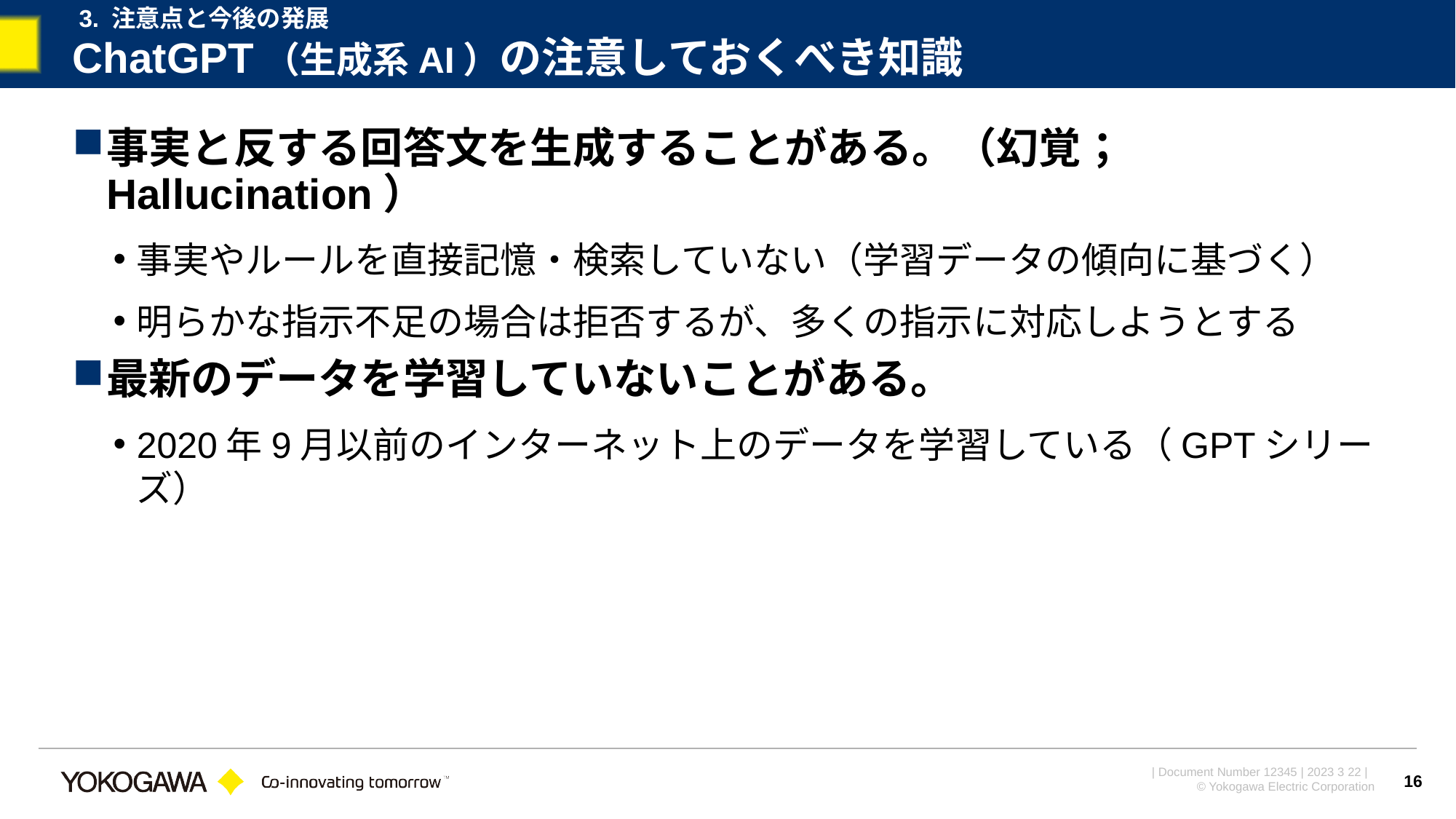

3. 注意点と今後の発展
# ChatGPT（生成系AI）の注意しておくべき知識
事実と反する回答文を生成することがある。（幻覚；Hallucination）
事実やルールを直接記憶・検索していない（学習データの傾向に基づく）
明らかな指示不足の場合は拒否するが、多くの指示に対応しようとする
最新のデータを学習していないことがある。
2020年9月以前のインターネット上のデータを学習している（GPTシリーズ）
16